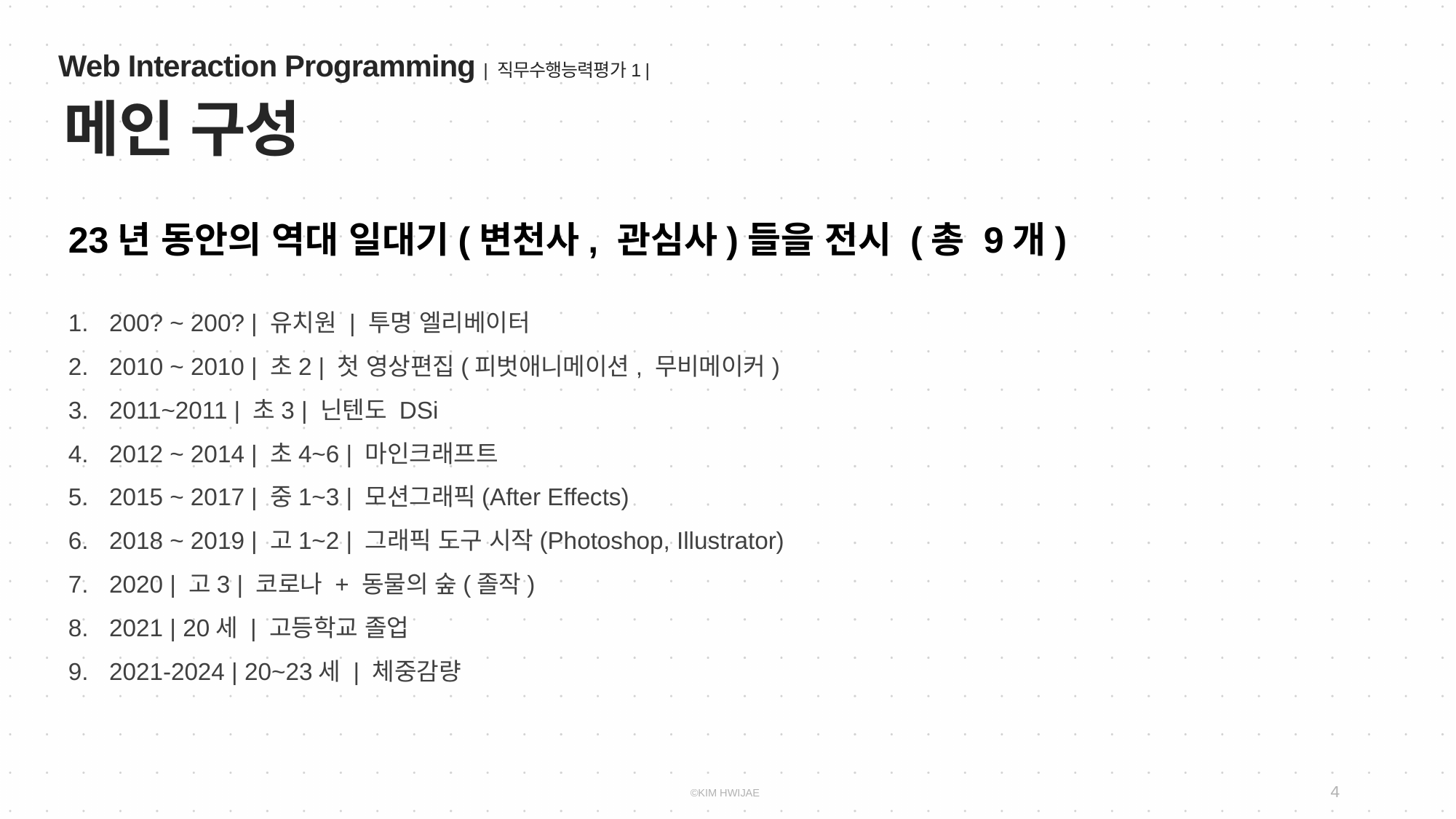

메인 구성
23년 동안의 역대 일대기(변천사, 관심사)들을 전시 (총 9개)

200? ~ 200? | 유치원 | 투명 엘리베이터
2010 ~ 2010 | 초2 | 첫 영상편집(피벗애니메이션, 무비메이커)
2011~2011 | 초3 | 닌텐도 DSi
2012 ~ 2014 | 초4~6 | 마인크래프트
2015 ~ 2017 | 중1~3 | 모션그래픽(After Effects)
2018 ~ 2019 | 고1~2 | 그래픽 도구 시작(Photoshop, Illustrator)
2020 | 고3 | 코로나 + 동물의 숲(졸작)
2021 | 20세 | 고등학교 졸업
2021-2024 | 20~23세 | 체중감량